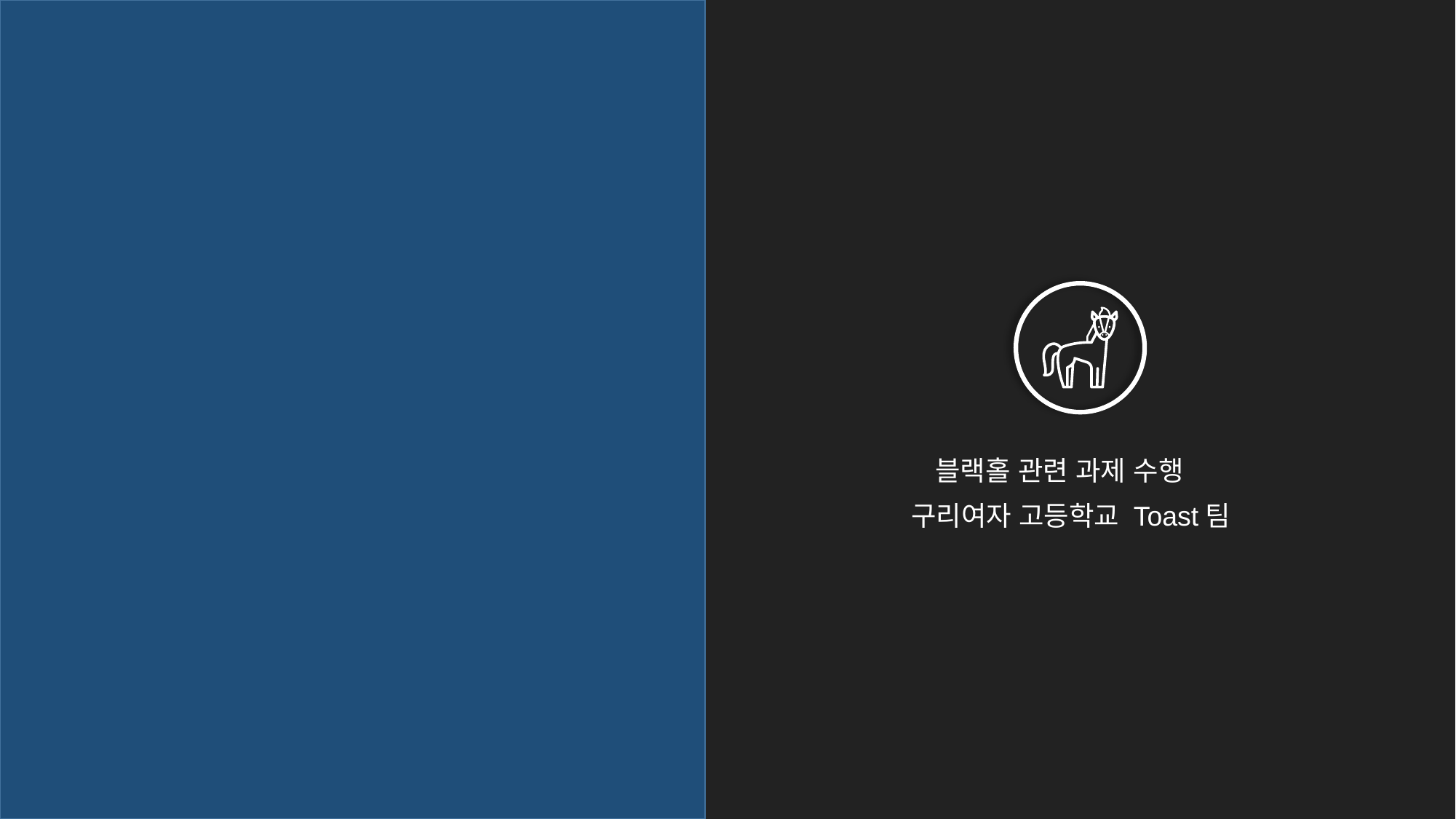

블랙홀 관련 과제 수행
구리여자 고등학교 Toast팀